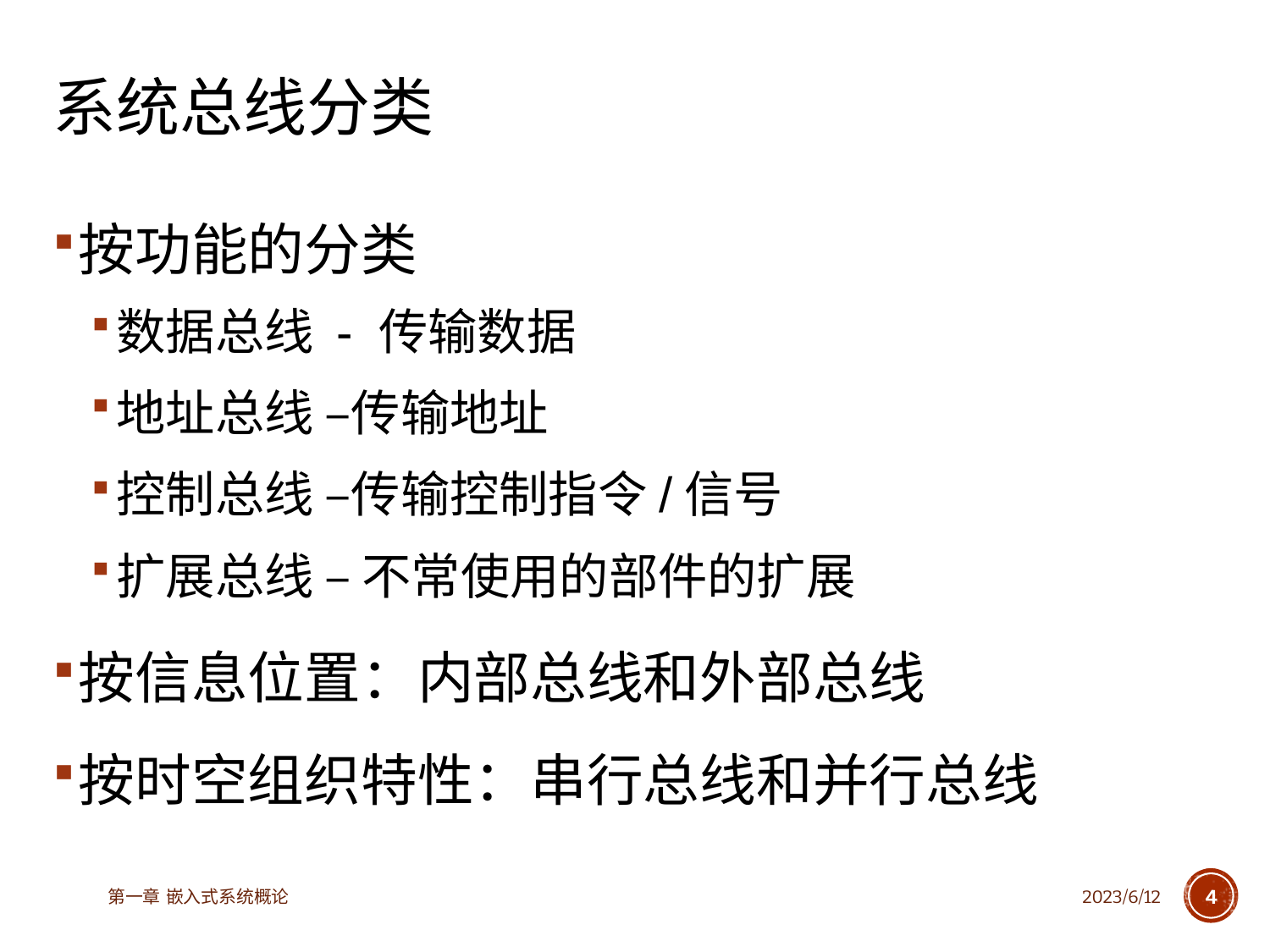

# 系统总线分类
按功能的分类
数据总线 - 传输数据
地址总线 –传输地址
控制总线 –传输控制指令/信号
扩展总线 – 不常使用的部件的扩展
按信息位置：内部总线和外部总线
按时空组织特性：串行总线和并行总线
第一章 嵌入式系统概论
2023/6/12
4